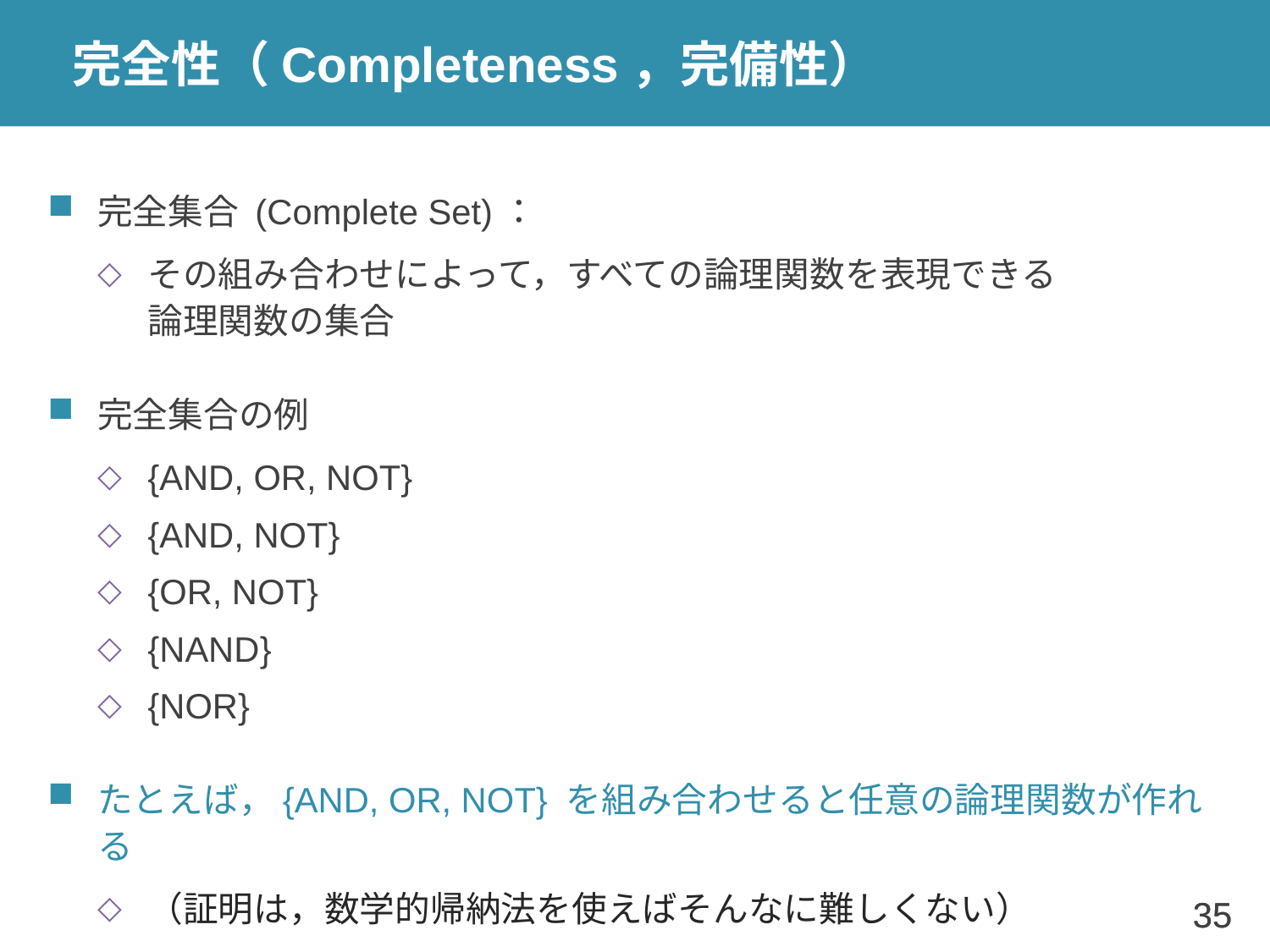

# 完全性（Completeness，完備性）
完全集合 (Complete Set)：
その組み合わせによって，すべての論理関数を表現できる
論理関数の集合
完全集合の例
{AND, OR, NOT}
{AND, NOT}
{OR, NOT}
{NAND}
{NOR}
たとえば，{AND, OR, NOT} を組み合わせると任意の論理関数が作れる
（証明は，数学的帰納法を使えばそんなに難しくない）